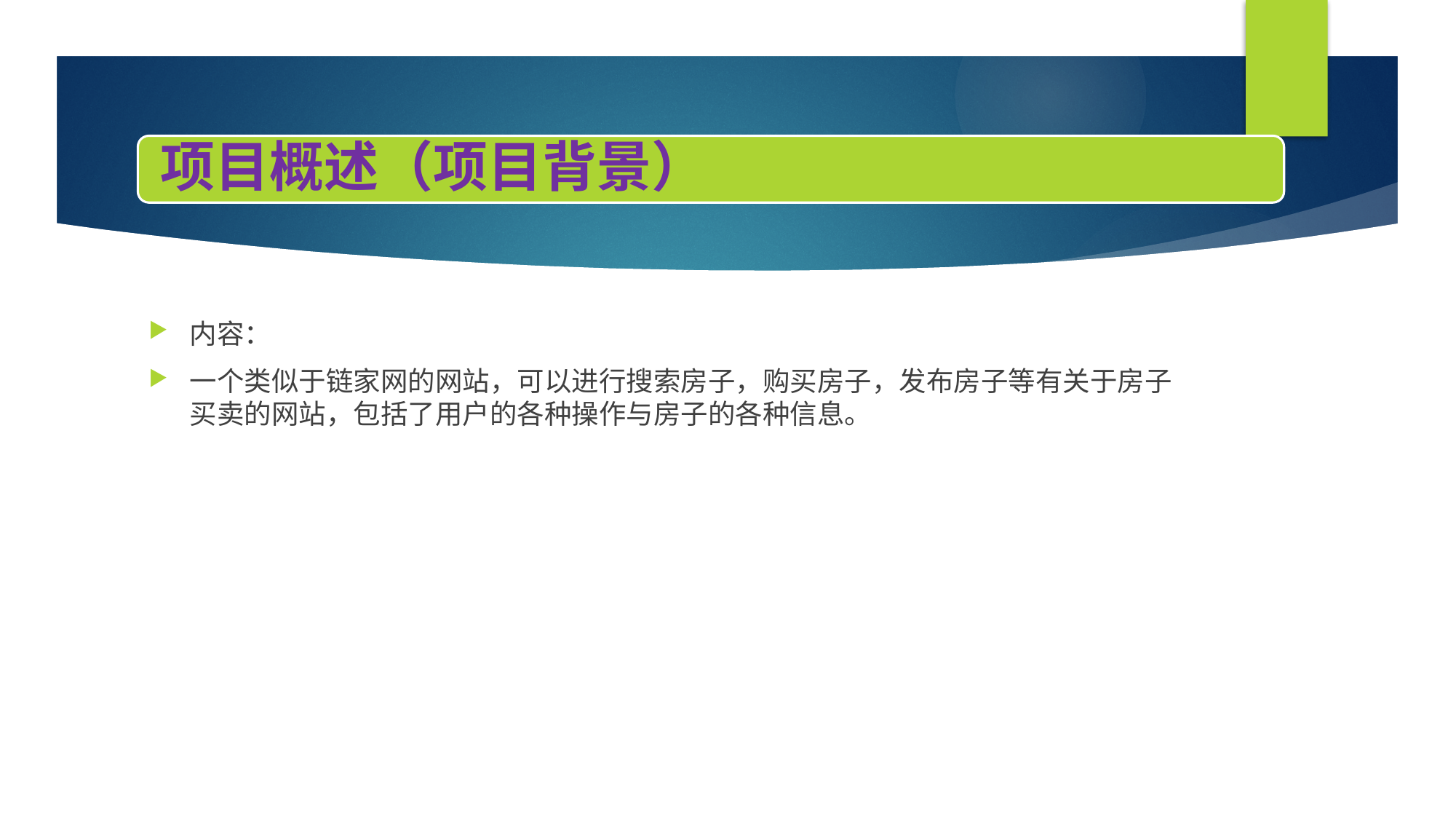

项目概述（项目背景）
内容：
一个类似于链家网的网站，可以进行搜索房子，购买房子，发布房子等有关于房子买卖的网站，包括了用户的各种操作与房子的各种信息。